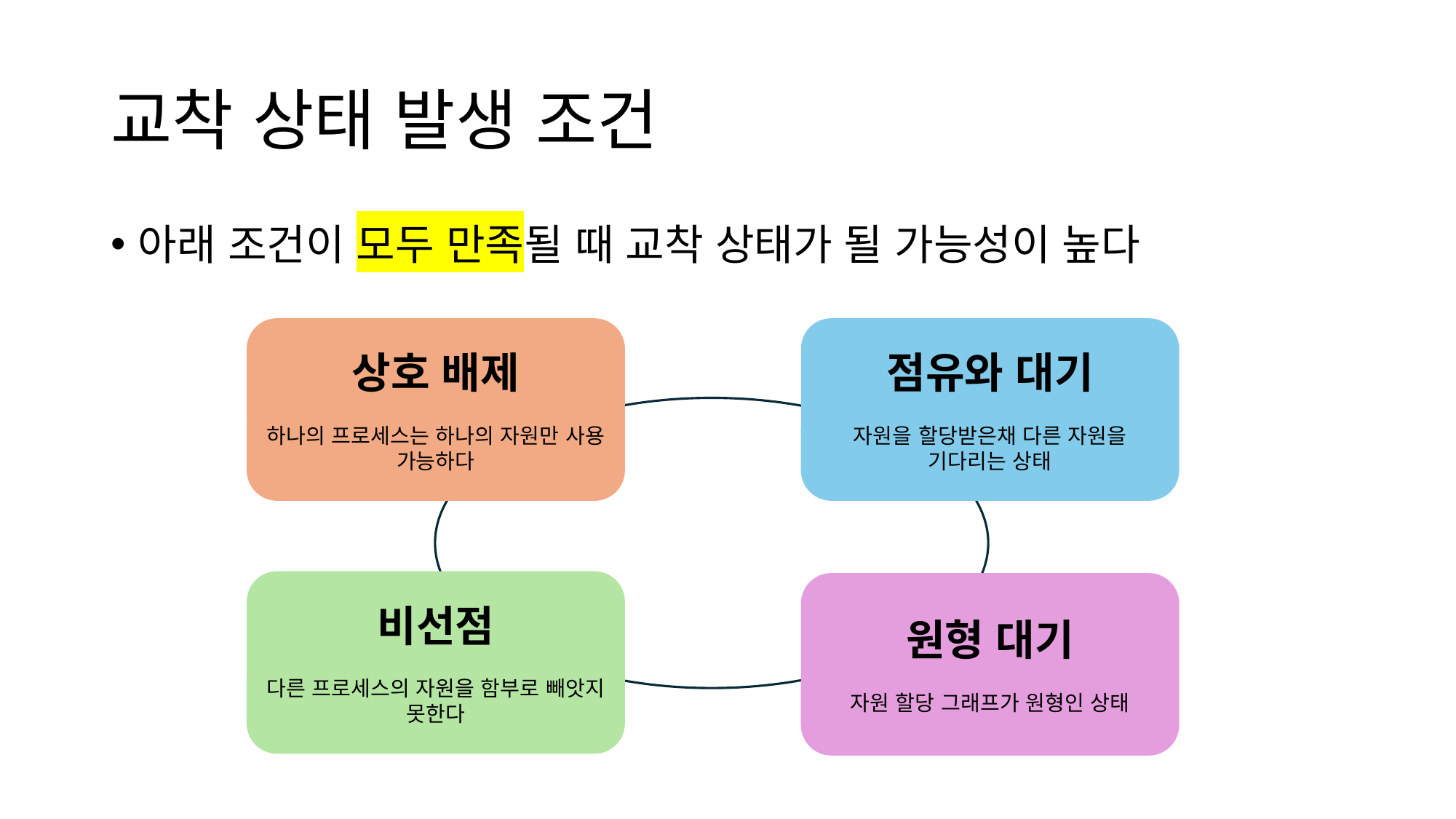

# 교착 상태 발생 조건
아래 조건이 모두 만족될 때 교착 상태가 될 가능성이 높다
점유와 대기

자원을 할당받은채 다른 자원을 기다리는 상태
상호 배제

하나의 프로세스는 하나의 자원만 사용 가능하다

비선점

다른 프로세스의 자원을 함부로 빼앗지 못한다
원형 대기

자원 할당 그래프가 원형인 상태